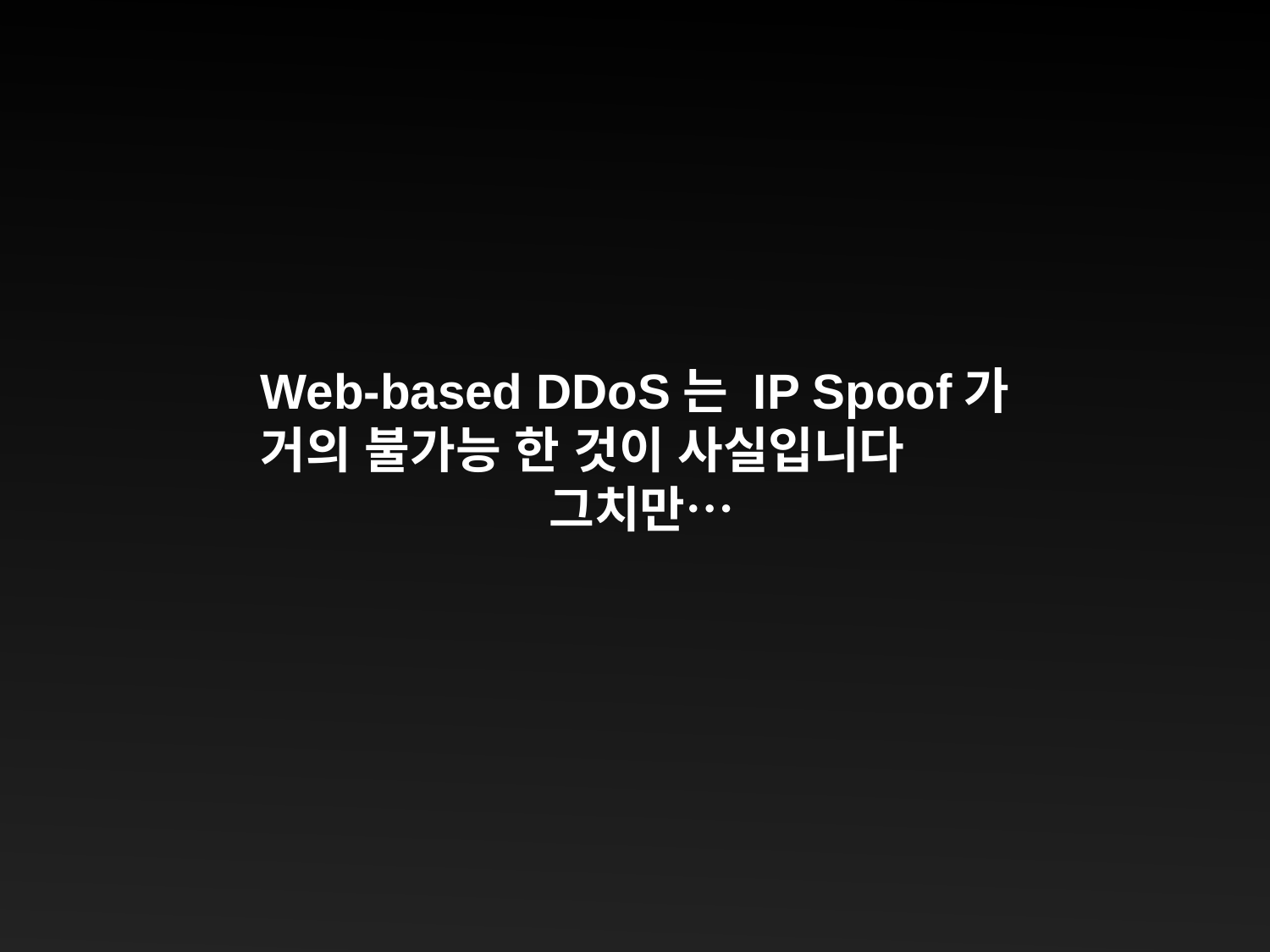

Web-based DDoS는 IP Spoof가
거의 불가능 한 것이 사실입니다
그치만…